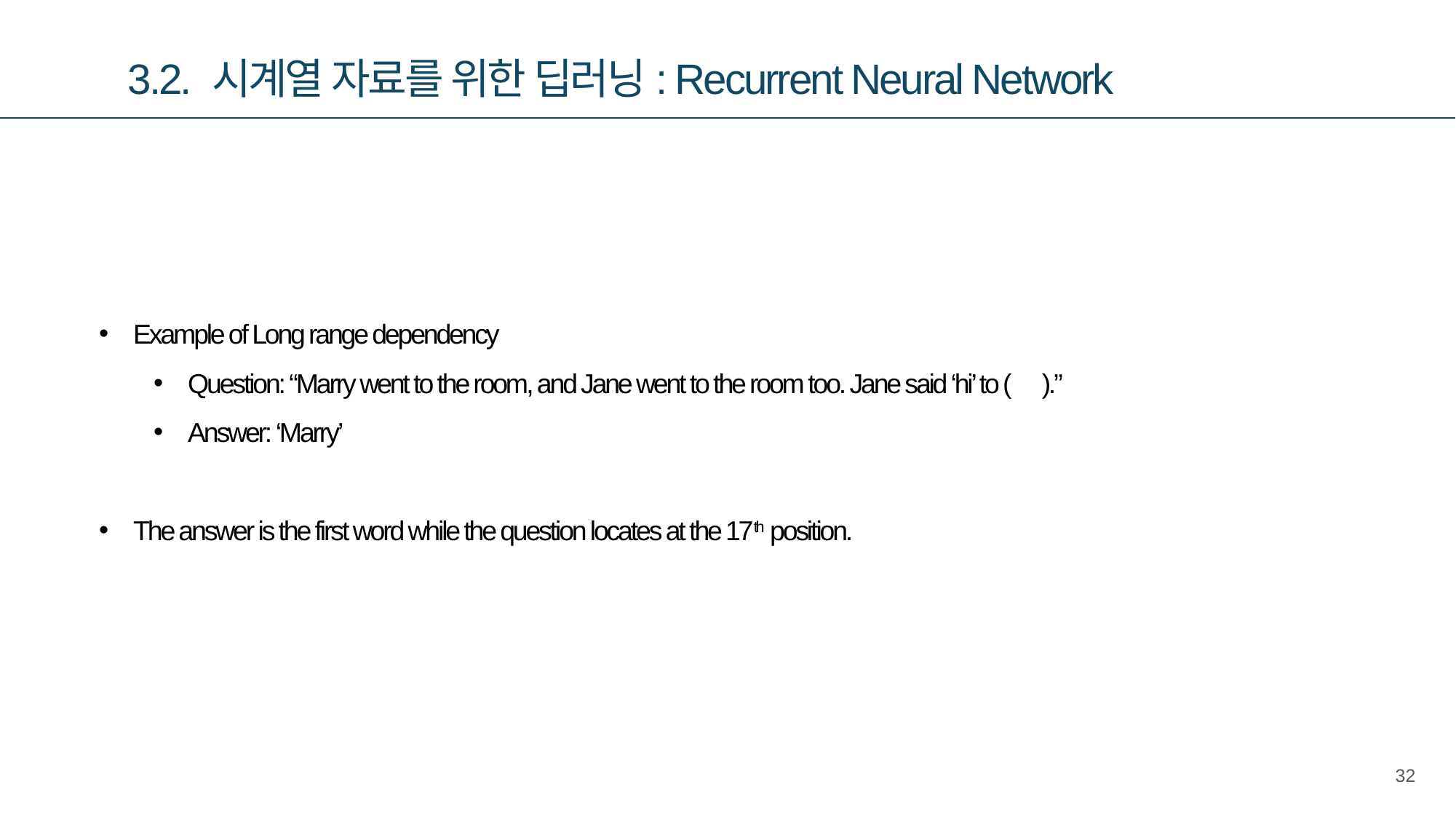

3.2. 시계열 자료를 위한 딥러닝: Recurrent Neural Network
Example of Long range dependency
Question: “Marry went to the room, and Jane went to the room too. Jane said ‘hi’ to (      ).”
Answer: ‘Marry’

The answer is the first word while the question locates at the 17th position.